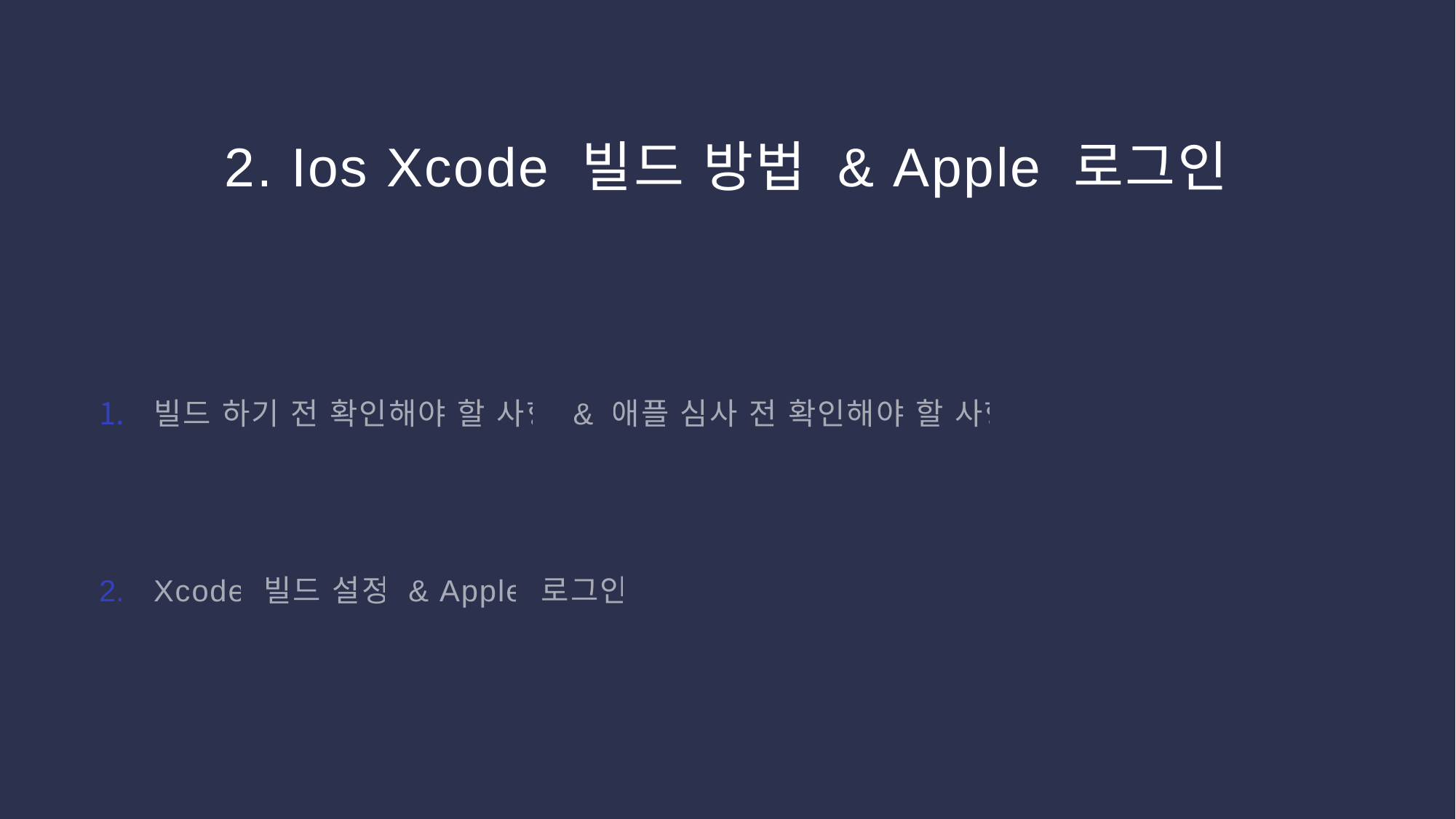

# 2. Ios Xcode 빌드 방법 & Apple 로그인
빌드 하기 전 확인해야 할 사항 & 애플 심사 전 확인해야 할 사항

Xcode 빌드 설정 & Apple 로그인